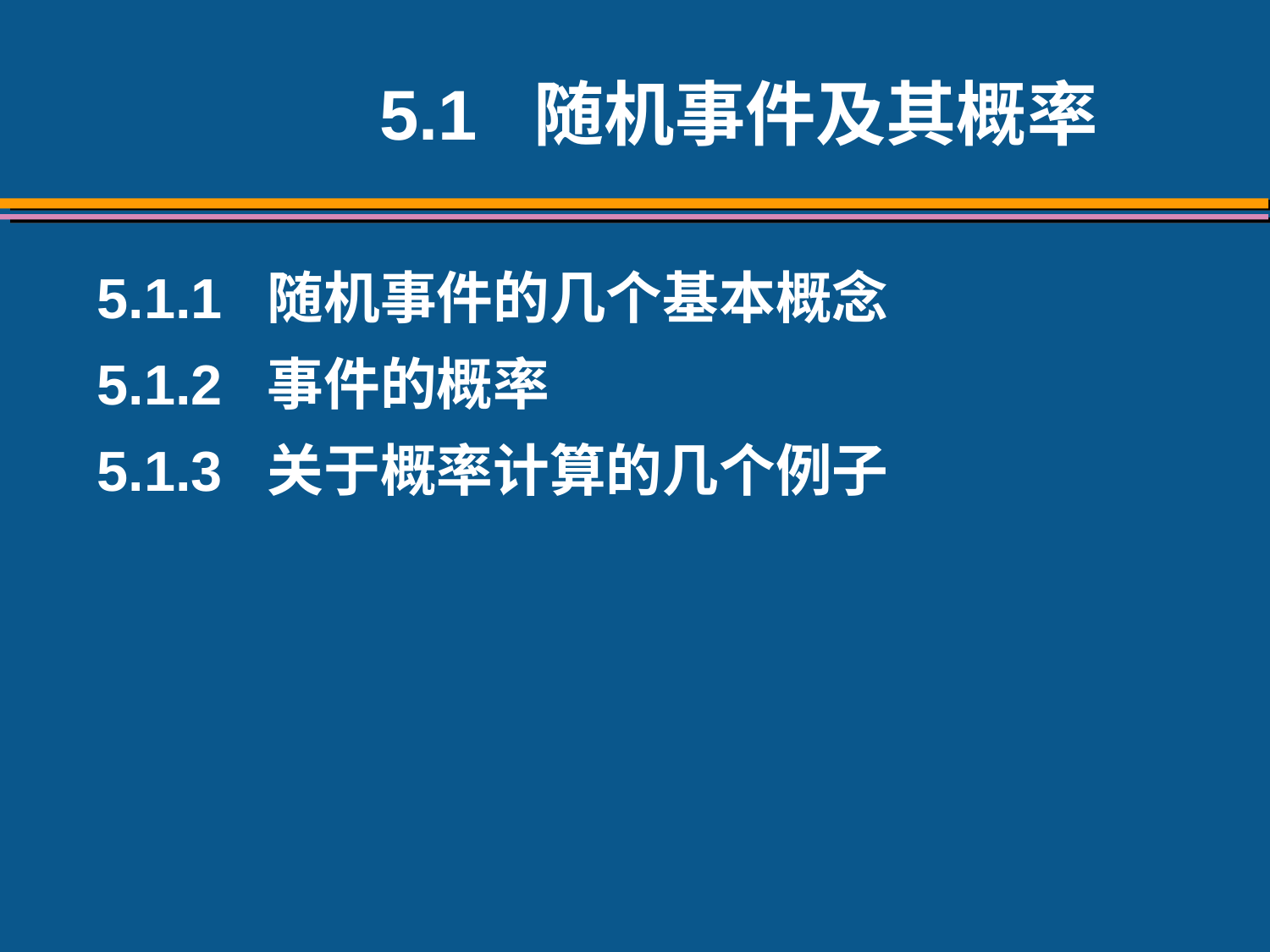

5.1  随机事件及其概率
5.1.1  随机事件的几个基本概念
5.1.2  事件的概率
5.1.3  关于概率计算的几个例子